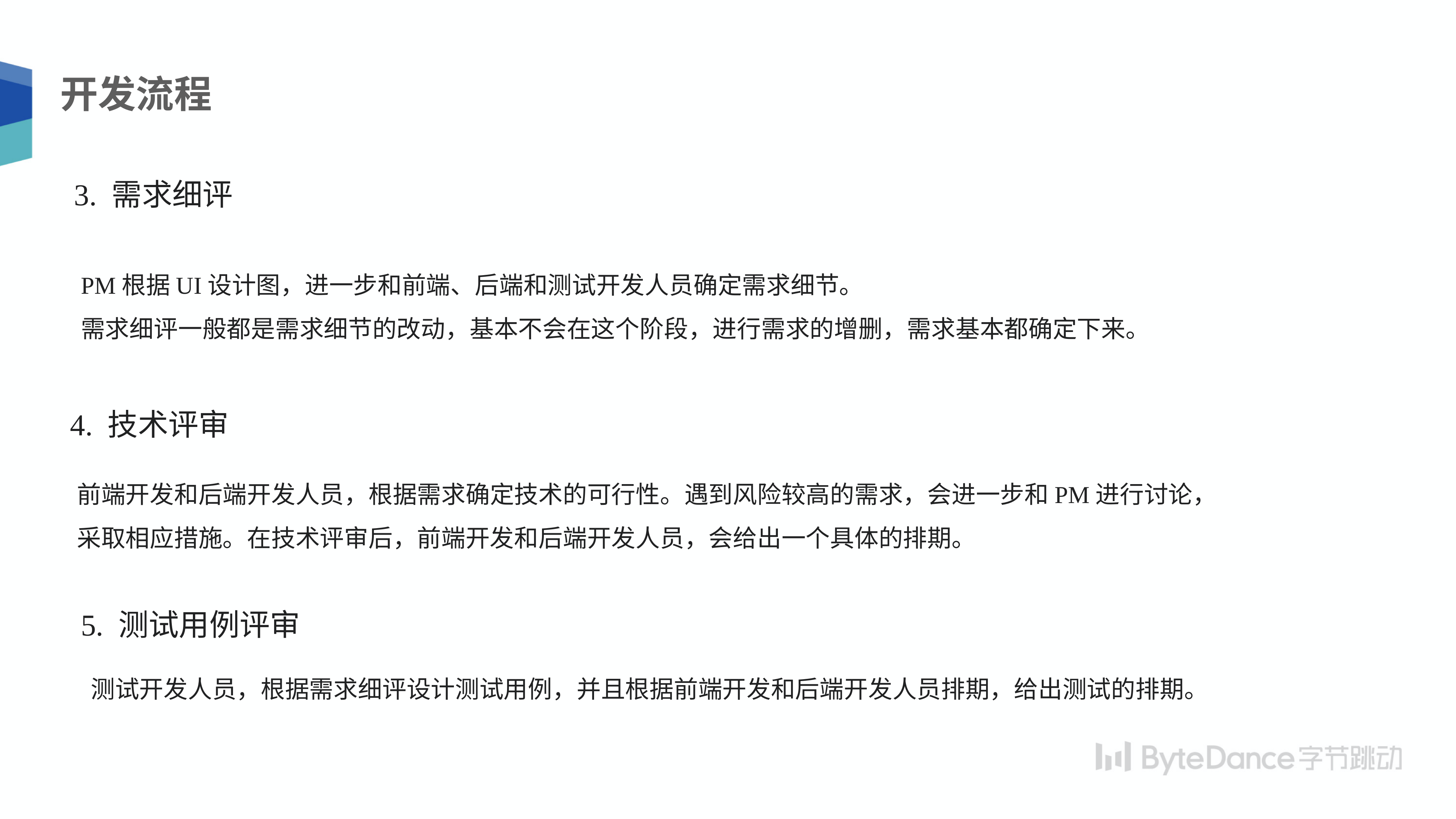

开发流程
3. 需求细评
PM根据UI设计图，进一步和前端、后端和测试开发人员确定需求细节。
需求细评一般都是需求细节的改动，基本不会在这个阶段，进行需求的增删，需求基本都确定下来。
4. 技术评审
前端开发和后端开发人员，根据需求确定技术的可行性。遇到风险较高的需求，会进一步和PM进行讨论，采取相应措施。在技术评审后，前端开发和后端开发人员，会给出一个具体的排期。
5. 测试用例评审
测试开发人员，根据需求细评设计测试用例，并且根据前端开发和后端开发人员排期，给出测试的排期。